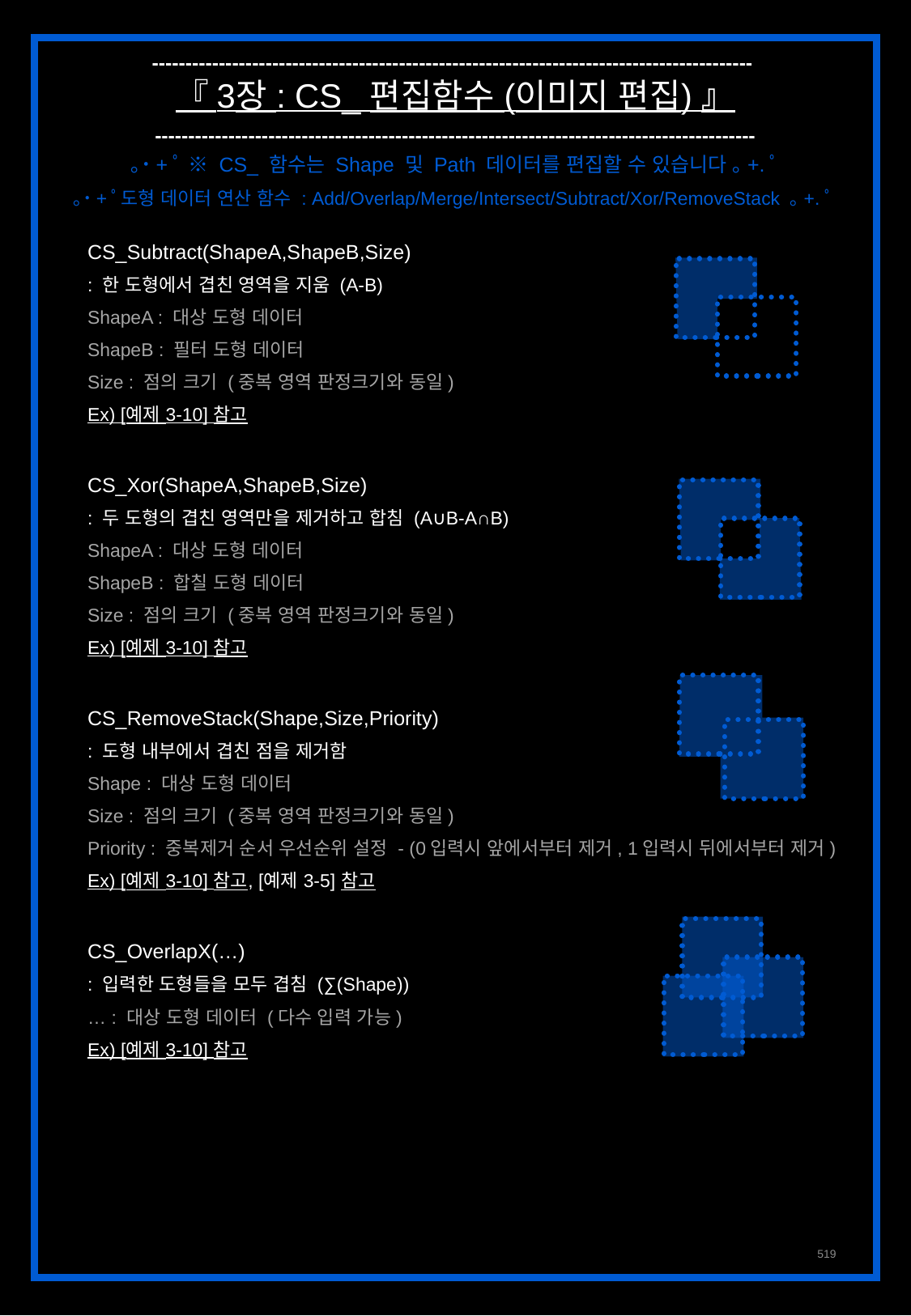

------------------------------------------------------------------------------------------
『 3장 : CS_ 편집함수 (이미지 편집) 』
------------------------------------------------------------------------------------------
｡˙+ﾟ ※ CS_ 함수는 Shape 및 Path 데이터를 편집할 수 있습니다 ｡+.ﾟ
｡˙+ﾟ도형 데이터 연산 함수 : Add/Overlap/Merge/Intersect/Subtract/Xor/RemoveStack ｡+.ﾟ
CS_Subtract(ShapeA,ShapeB,Size)
: 한 도형에서 겹친 영역을 지움 (A-B)
ShapeA : 대상 도형 데이터
ShapeB : 필터 도형 데이터
Size : 점의 크기 (중복 영역 판정크기와 동일)
Ex) [예제 3-10] 참고

CS_Xor(ShapeA,ShapeB,Size)
: 두 도형의 겹친 영역만을 제거하고 합침 (A∪B-A∩B)
ShapeA : 대상 도형 데이터
ShapeB : 합칠 도형 데이터
Size : 점의 크기 (중복 영역 판정크기와 동일)
Ex) [예제 3-10] 참고

CS_RemoveStack(Shape,Size,Priority)
: 도형 내부에서 겹친 점을 제거함
Shape : 대상 도형 데이터
Size : 점의 크기 (중복 영역 판정크기와 동일)
Priority : 중복제거 순서 우선순위 설정 - (0입력시 앞에서부터 제거, 1입력시 뒤에서부터 제거)
Ex) [예제 3-10] 참고, [예제 3-5] 참고

CS_OverlapX(…)
: 입력한 도형들을 모두 겹침 (∑(Shape))
… : 대상 도형 데이터 (다수 입력 가능)
Ex) [예제 3-10] 참고

519